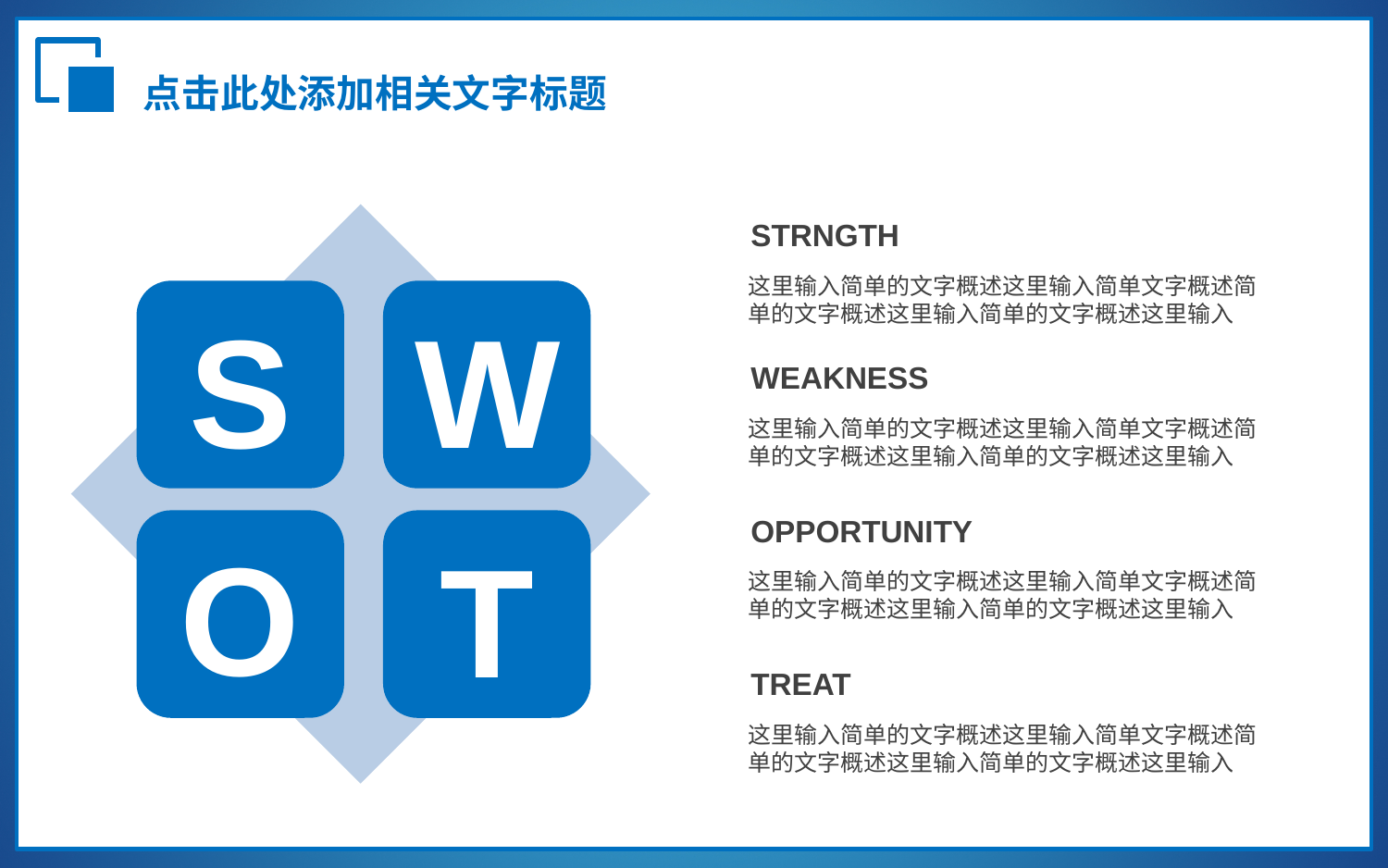

点击此处添加相关文字标题

STRNGTH
这里输入简单的文字概述这里输入简单文字概述简单的文字概述这里输入简单的文字概述这里输入

S
W
WEAKNESS
这里输入简单的文字概述这里输入简单文字概述简单的文字概述这里输入简单的文字概述这里输入
OPPORTUNITY

O
T
这里输入简单的文字概述这里输入简单文字概述简单的文字概述这里输入简单的文字概述这里输入
TREAT
这里输入简单的文字概述这里输入简单文字概述简单的文字概述这里输入简单的文字概述这里输入